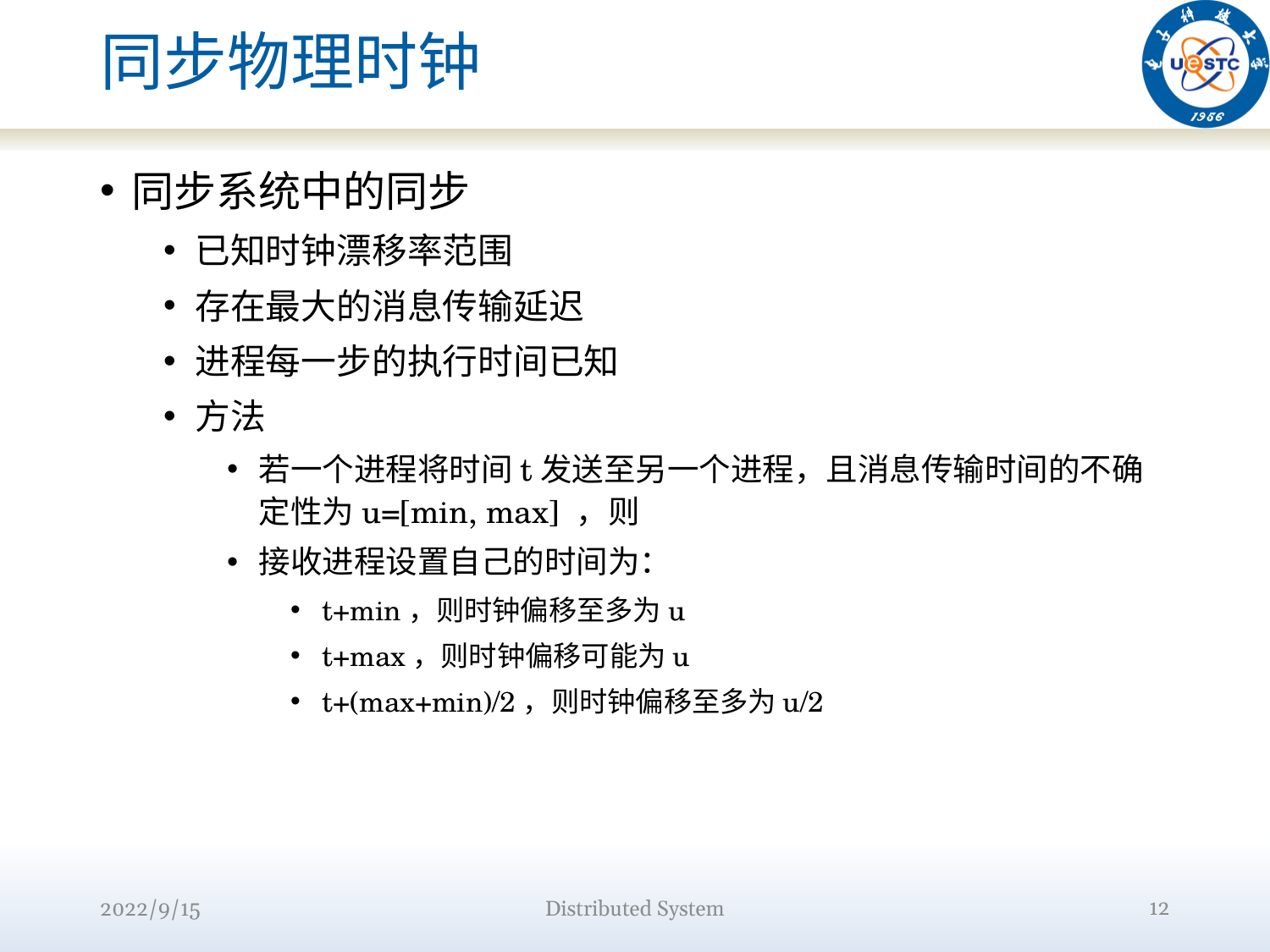

# 同步物理时钟
同步系统中的同步
已知时钟漂移率范围
存在最大的消息传输延迟
进程每一步的执行时间已知
方法
若一个进程将时间t发送至另一个进程，且消息传输时间的不确定性为u=[min, max] ，则
接收进程设置自己的时间为：
t+min，则时钟偏移至多为u
t+max，则时钟偏移可能为u
t+(max+min)/2，则时钟偏移至多为u/2
2022/9/15
Distributed System
12